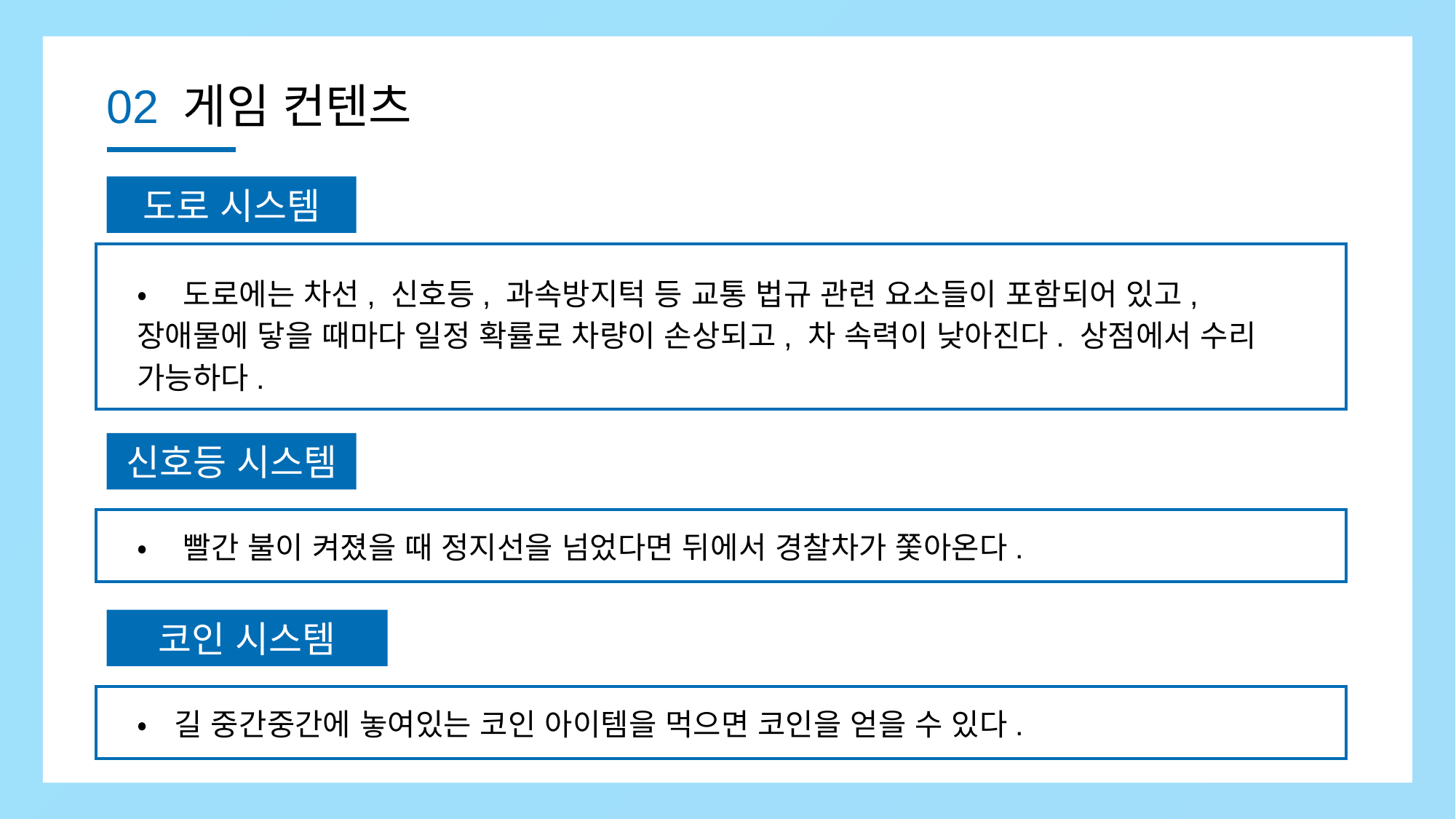

02 게임 컨텐츠
도로 시스템

• 도로에는 차선, 신호등, 과속방지턱 등 교통 법규 관련 요소들이 포함되어 있고, 장애물에 닿을 때마다 일정 확률로 차량이 손상되고, 차 속력이 낮아진다. 상점에서 수리 가능하다.
신호등 시스템

• 빨간 불이 켜졌을 때 정지선을 넘었다면 뒤에서 경찰차가 쫓아온다.
코인 시스템

•길 중간중간에 놓여있는 코인 아이템을 먹으면 코인을 얻을 수 있다.